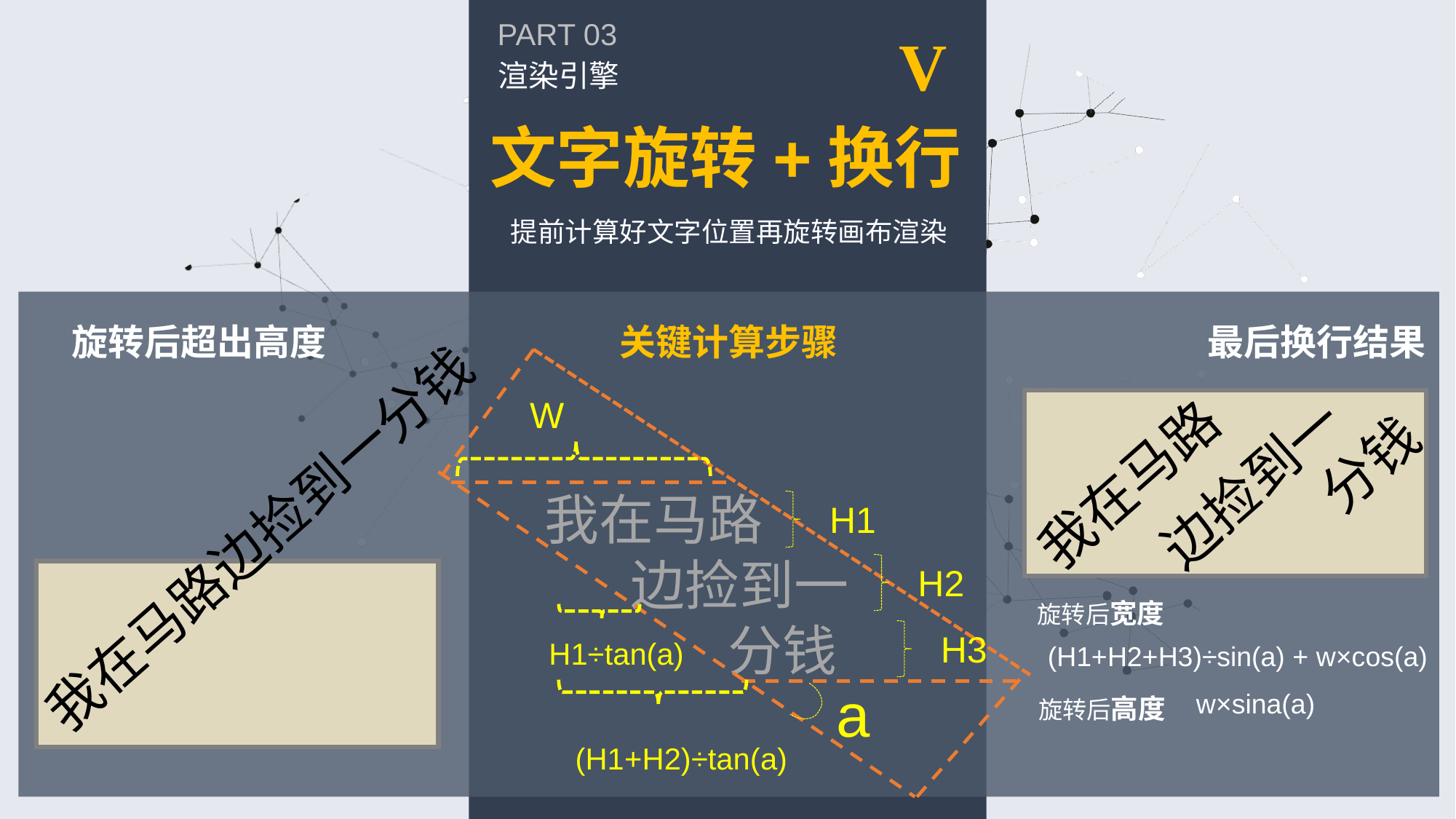

PART 03
V
渲染引擎
文字旋转+换行
提前计算好文字位置再旋转画布渲染

最后换行结果
关键计算步骤
旋转后超出高度

W

分钱
我在马路
边捡到一
我在马路
      边捡到一
              分钱

H1
我在马路边捡到一分钱

H2

旋转后宽度

H3
H1÷tan(a)
(H1+H2+H3)÷sin(a) + w×cos(a)
a
w×sina(a)
旋转后高度

(H1+H2)÷tan(a)